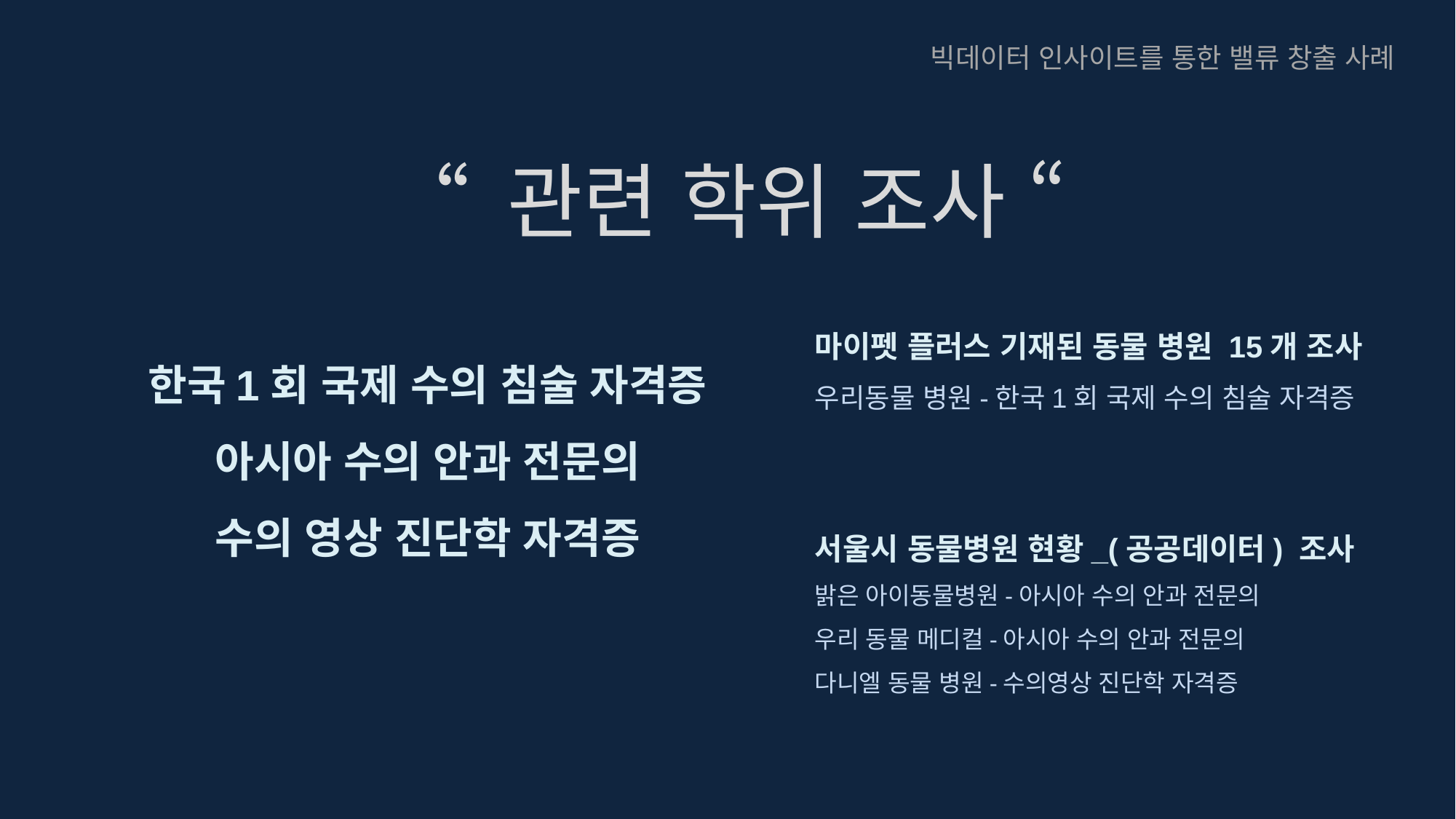

빅데이터 인사이트를 통한 밸류 창출 사례
“ 관련 학위 조사 “
마이펫 플러스 기재된 동물 병원 15개 조사
우리동물 병원-한국1회 국제 수의 침술 자격증

서울시 동물병원 현황_(공공데이터) 조사
밝은 아이동물병원-아시아 수의 안과 전문의
우리 동물 메디컬-아시아 수의 안과 전문의
다니엘 동물 병원-수의영상 진단학 자격증
한국1회 국제 수의 침술 자격증
아시아 수의 안과 전문의
수의 영상 진단학 자격증